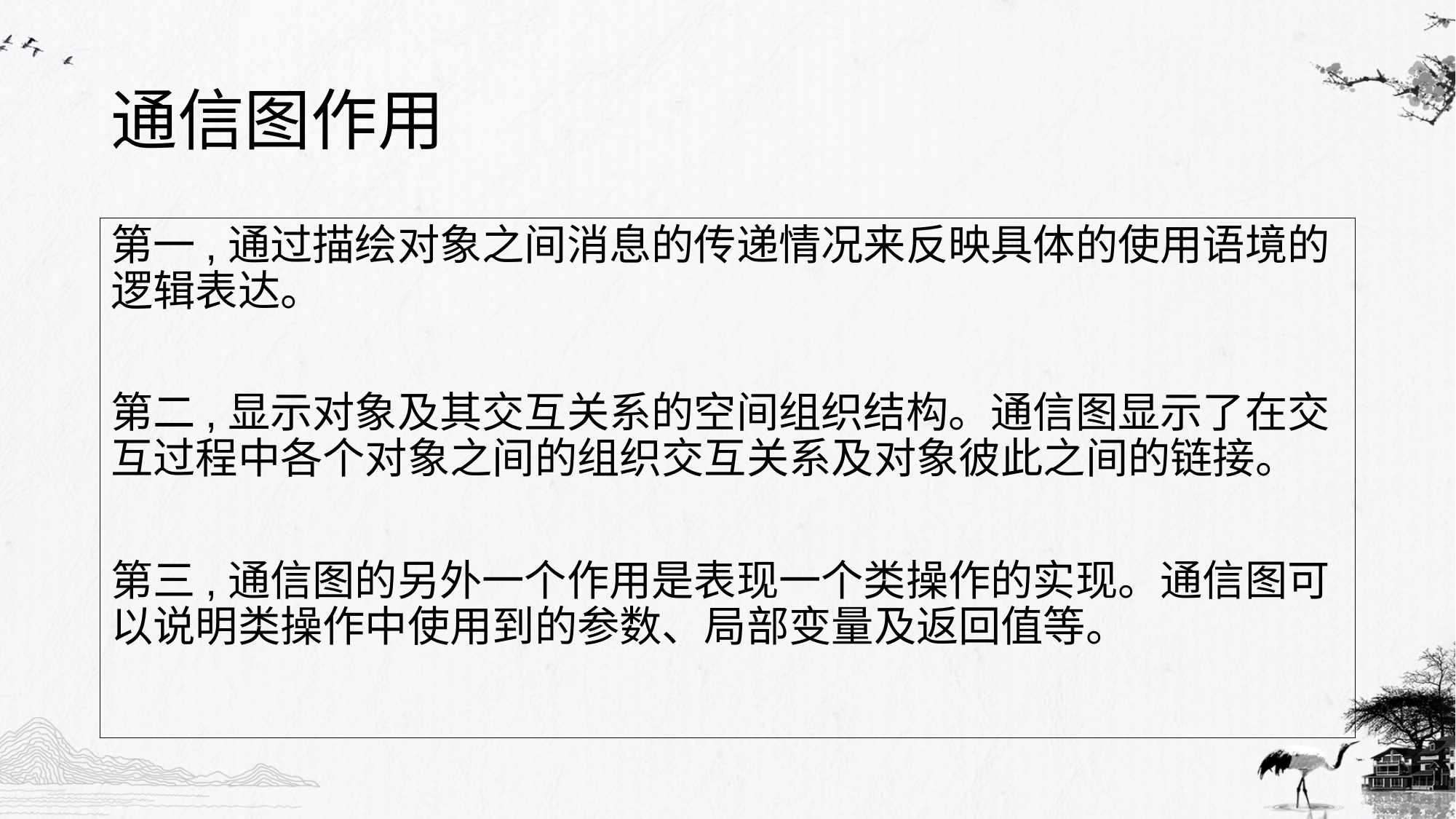

# 通信图作用
第一,通过描绘对象之间消息的传递情况来反映具体的使用语境的逻辑表达。

第二,显示对象及其交互关系的空间组织结构。通信图显示了在交互过程中各个对象之间的组织交互关系及对象彼此之间的链接。

第三,通信图的另外一个作用是表现一个类操作的实现。通信图可以说明类操作中使用到的参数、局部变量及返回值等。